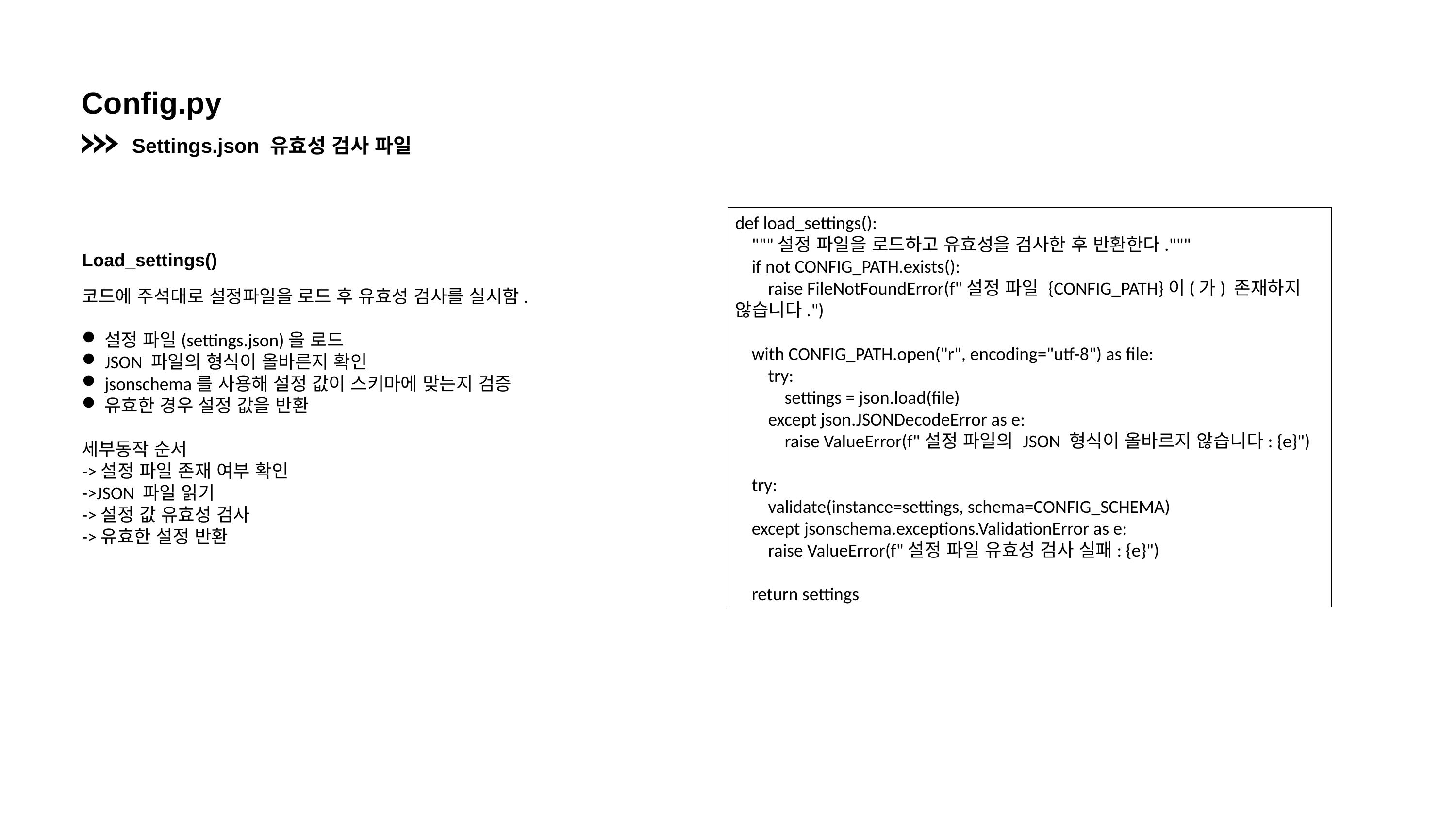

Config.py
Settings.json 유효성 검사 파일

def load_settings():
    """설정 파일을 로드하고 유효성을 검사한 후 반환한다."""
    if not CONFIG_PATH.exists():
        raise FileNotFoundError(f"설정 파일 {CONFIG_PATH}이(가) 존재하지 않습니다.")

    with CONFIG_PATH.open("r", encoding="utf-8") as file:
        try:
            settings = json.load(file)
        except json.JSONDecodeError as e:
            raise ValueError(f"설정 파일의 JSON 형식이 올바르지 않습니다: {e}")

    try:
        validate(instance=settings, schema=CONFIG_SCHEMA)
    except jsonschema.exceptions.ValidationError as e:
        raise ValueError(f"설정 파일 유효성 검사 실패: {e}")

    return settings
Load_settings()
코드에 주석대로 설정파일을 로드 후 유효성 검사를 실시함.

설정 파일(settings.json)을 로드
JSON 파일의 형식이 올바른지 확인
jsonschema를 사용해 설정 값이 스키마에 맞는지 검증
유효한 경우 설정 값을 반환

세부동작 순서
->설정 파일 존재 여부 확인
->JSON 파일 읽기
->설정 값 유효성 검사
->유효한 설정 반환